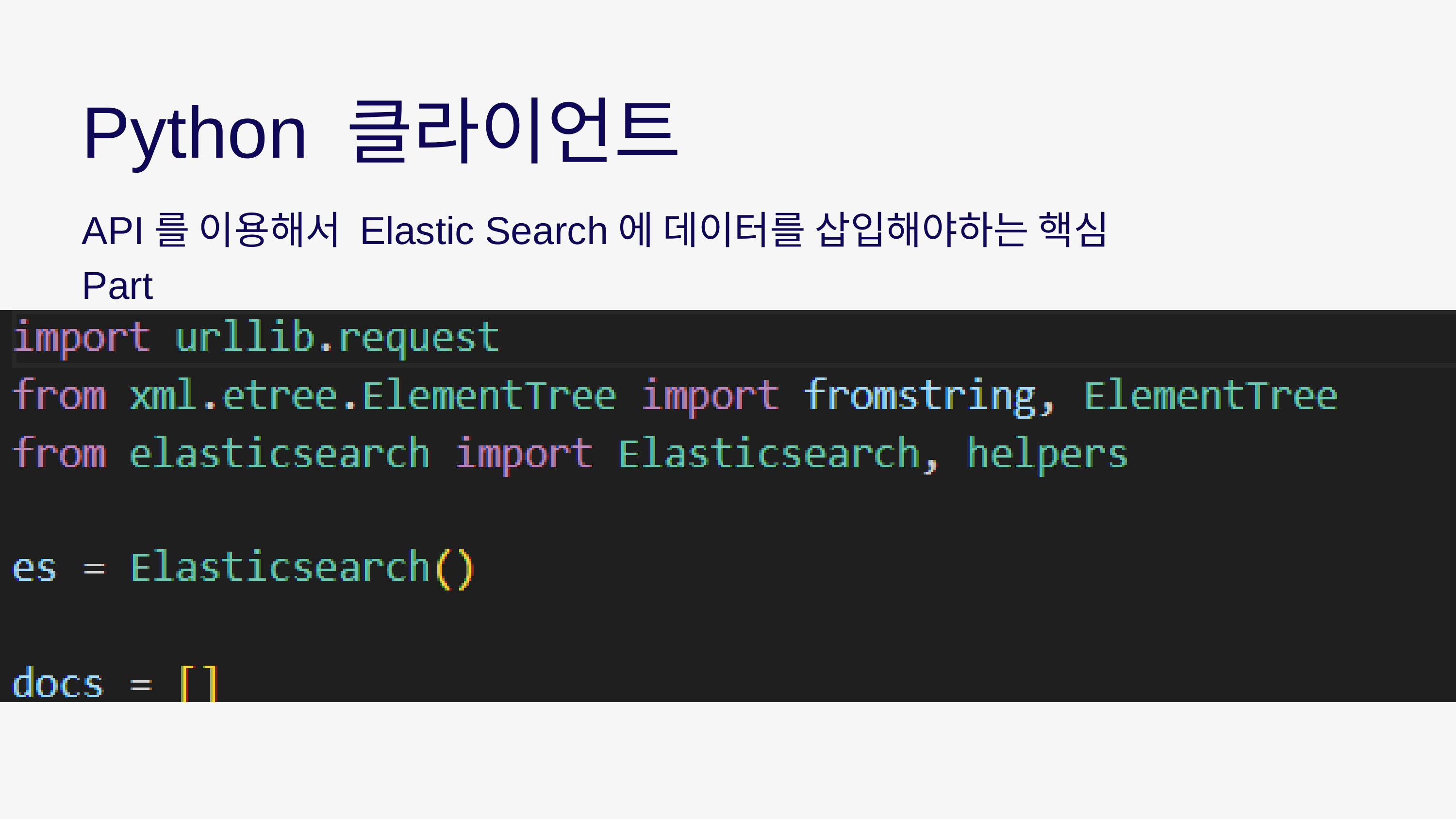

Python 클라이언트
API를 이용해서 Elastic Search에 데이터를 삽입해야하는 핵심 Part